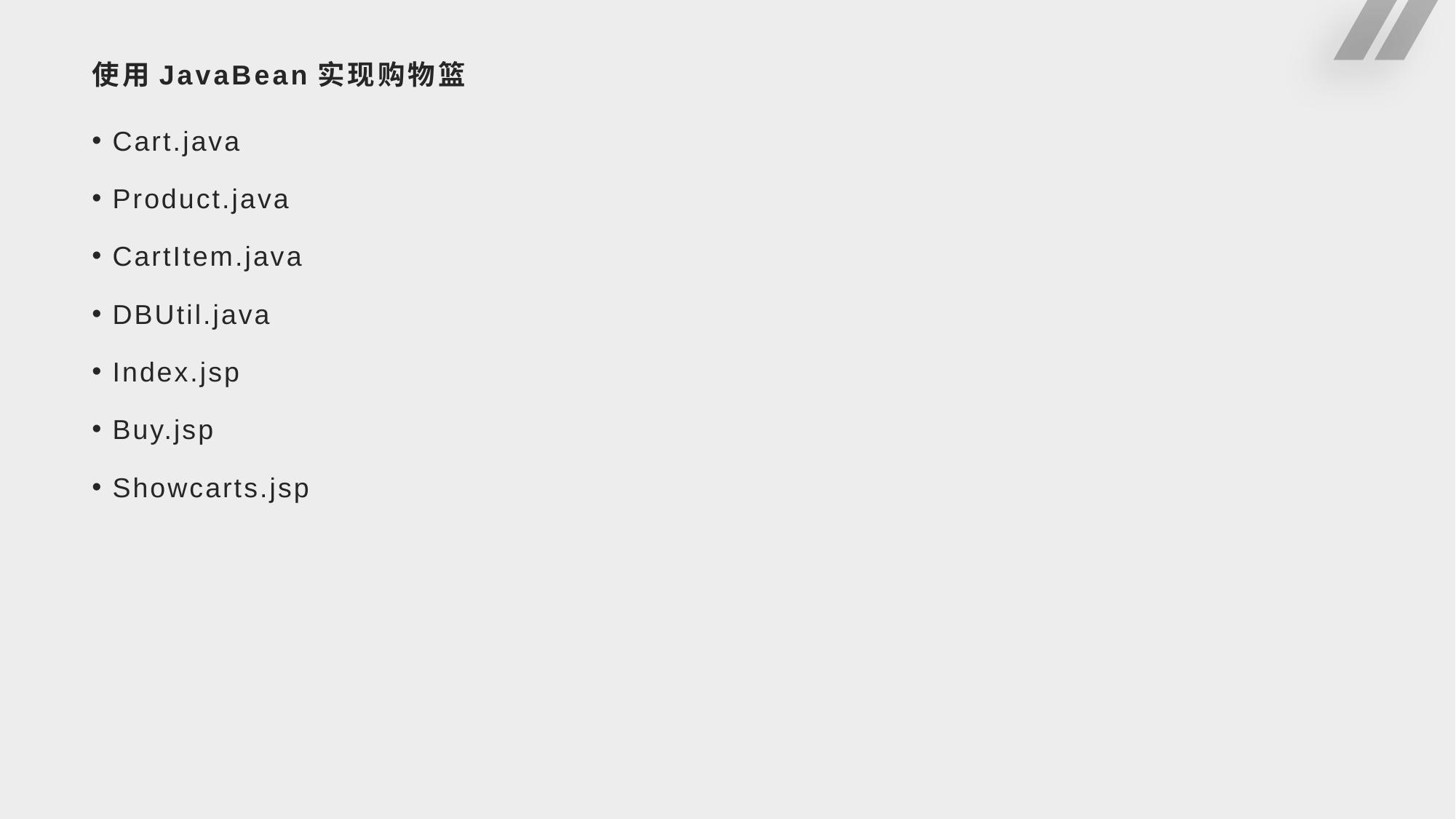

# 使用JavaBean实现购物篮
Cart.java
Product.java
CartItem.java
DBUtil.java
Index.jsp
Buy.jsp
Showcarts.jsp